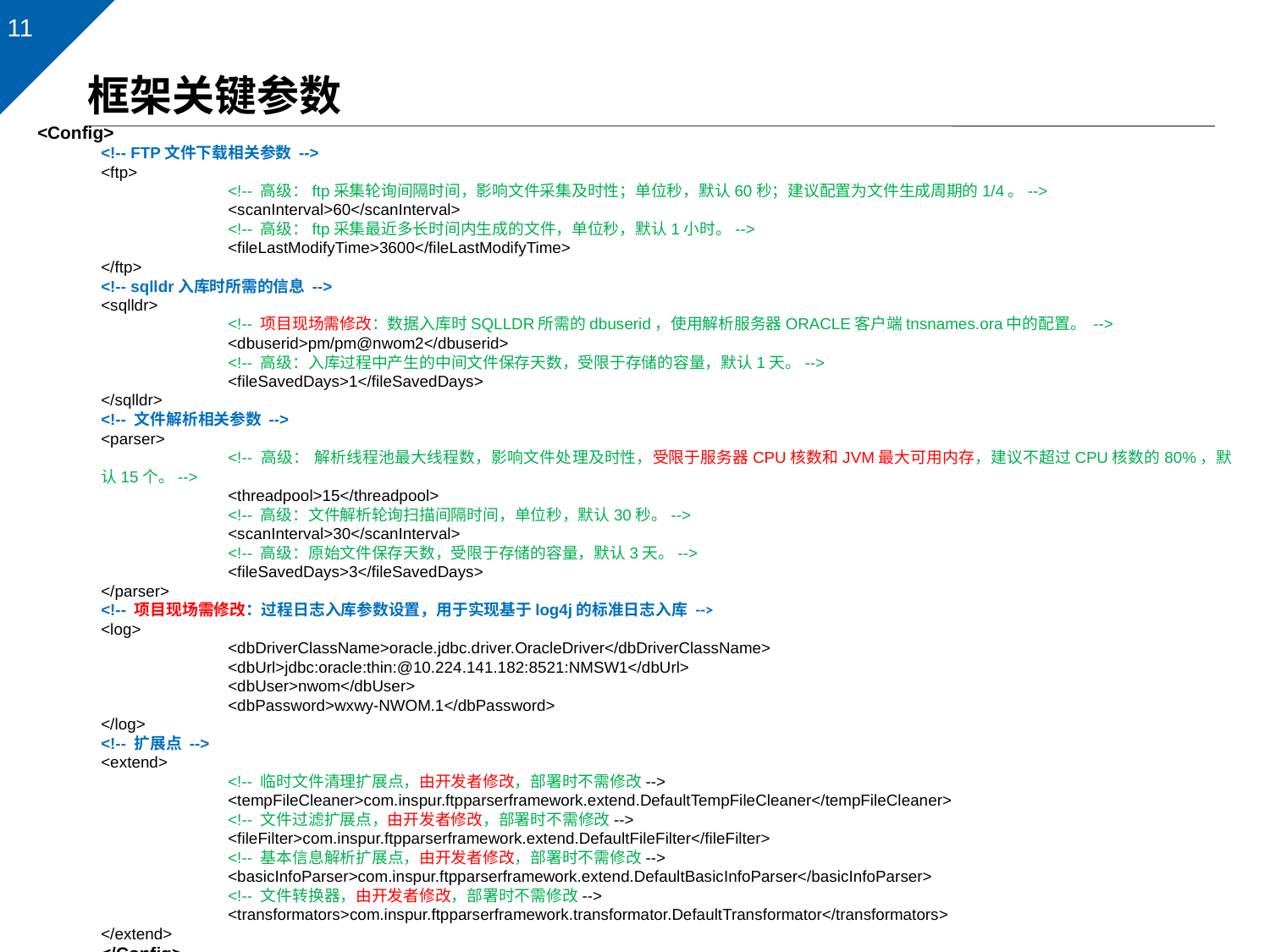

# 框架关键参数
<Config>
<!-- FTP文件下载相关参数 -->
<ftp>
	<!-- 高级：ftp采集轮询间隔时间，影响文件采集及时性；单位秒，默认60秒；建议配置为文件生成周期的1/4。-->
	<scanInterval>60</scanInterval>
	<!-- 高级：ftp采集最近多长时间内生成的文件，单位秒，默认1小时。-->
	<fileLastModifyTime>3600</fileLastModifyTime>
</ftp>
<!-- sqlldr入库时所需的信息 -->
<sqlldr>
	<!-- 项目现场需修改：数据入库时SQLLDR所需的dbuserid，使用解析服务器ORACLE客户端tnsnames.ora中的配置。 -->
	<dbuserid>pm/pm@nwom2</dbuserid>
	<!-- 高级：入库过程中产生的中间文件保存天数，受限于存储的容量，默认1天。-->
	<fileSavedDays>1</fileSavedDays>
</sqlldr>
<!-- 文件解析相关参数 -->
<parser>
	<!-- 高级： 解析线程池最大线程数，影响文件处理及时性，受限于服务器CPU核数和JVM最大可用内存，建议不超过CPU核数的80%，默认15个。-->
	<threadpool>15</threadpool>
	<!-- 高级：文件解析轮询扫描间隔时间，单位秒，默认30秒。-->
	<scanInterval>30</scanInterval>
	<!-- 高级：原始文件保存天数，受限于存储的容量，默认3天。-->
	<fileSavedDays>3</fileSavedDays>
</parser>
<!-- 项目现场需修改：过程日志入库参数设置，用于实现基于log4j的标准日志入库 -->
<log>
	<dbDriverClassName>oracle.jdbc.driver.OracleDriver</dbDriverClassName>
	<dbUrl>jdbc:oracle:thin:@10.224.141.182:8521:NMSW1</dbUrl>
	<dbUser>nwom</dbUser>
	<dbPassword>wxwy-NWOM.1</dbPassword>
</log>
<!-- 扩展点 -->
<extend>
	<!-- 临时文件清理扩展点，由开发者修改，部署时不需修改-->
	<tempFileCleaner>com.inspur.ftpparserframework.extend.DefaultTempFileCleaner</tempFileCleaner>
	<!-- 文件过滤扩展点，由开发者修改，部署时不需修改-->
	<fileFilter>com.inspur.ftpparserframework.extend.DefaultFileFilter</fileFilter>
	<!-- 基本信息解析扩展点，由开发者修改，部署时不需修改-->
	<basicInfoParser>com.inspur.ftpparserframework.extend.DefaultBasicInfoParser</basicInfoParser>
	<!-- 文件转换器，由开发者修改，部署时不需修改-->
	<transformators>com.inspur.ftpparserframework.transformator.DefaultTransformator</transformators>
</extend>
</Config>